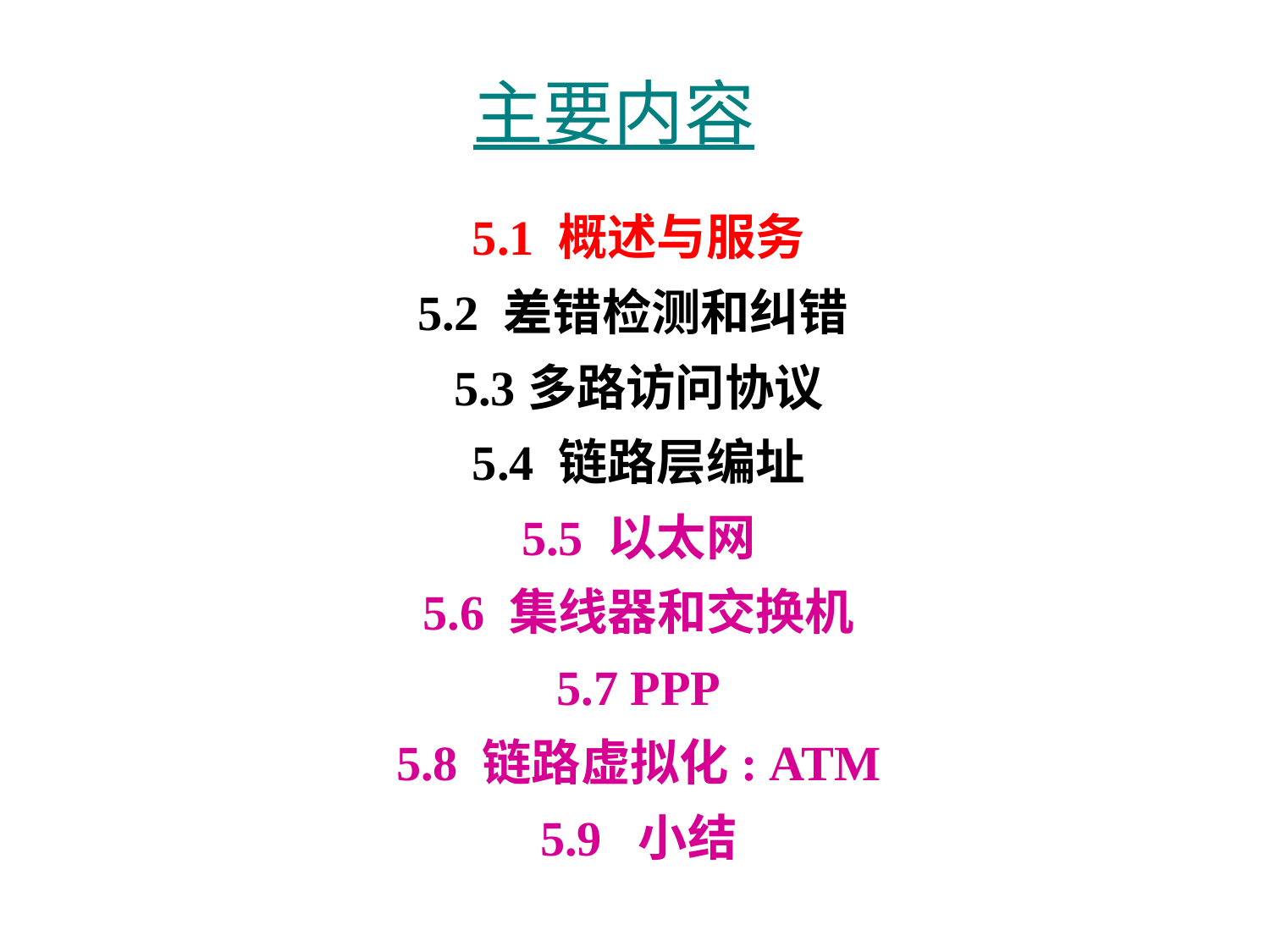

# 主要内容
5.1 概述与服务
5.2 差错检测和纠错
5.3多路访问协议
5.4 链路层编址
5.5 以太网
5.6 集线器和交换机
5.7 PPP
5.8 链路虚拟化: ATM
5.9  小结
4